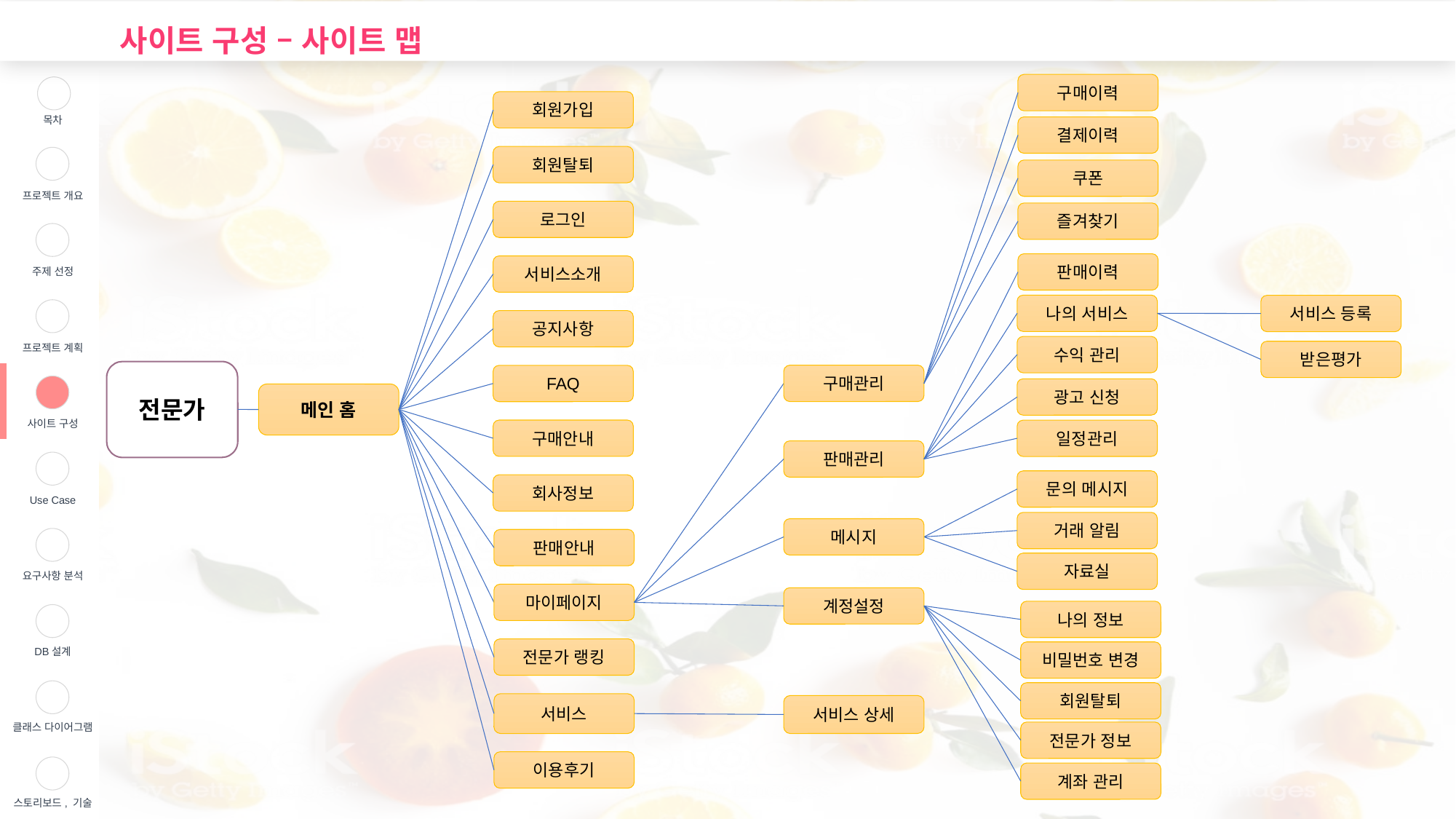

사이트 구성 – 사이트 맵
|  | 목차 |
| --- | --- |
|  | 프로젝트 개요 |
|  | 주제 선정 |
|  | 프로젝트 계획 |
|  | 사이트 구성 |
|  | Use Case |
|  | 요구사항 분석 |
|  | DB설계 |
|  | 클래스 다이어그램 |
|  | 스토리보드, 기술 |
구매이력

회원가입
결제이력
회원탈퇴

쿠폰
로그인
즐겨찾기

판매이력
서비스소개
나의 서비스
서비스 등록

공지사항
수익 관리
받은평가
전문가
구매관리
FAQ

광고 신청
메인 홈
구매안내
일정관리
판매관리

문의 메시지
회사정보
거래 알림
메시지

판매안내
자료실
마이페이지
계정설정
나의 정보

전문가 랭킹
비밀번호 변경

회원탈퇴
서비스
서비스 상세
전문가 정보
이용후기

계좌 관리